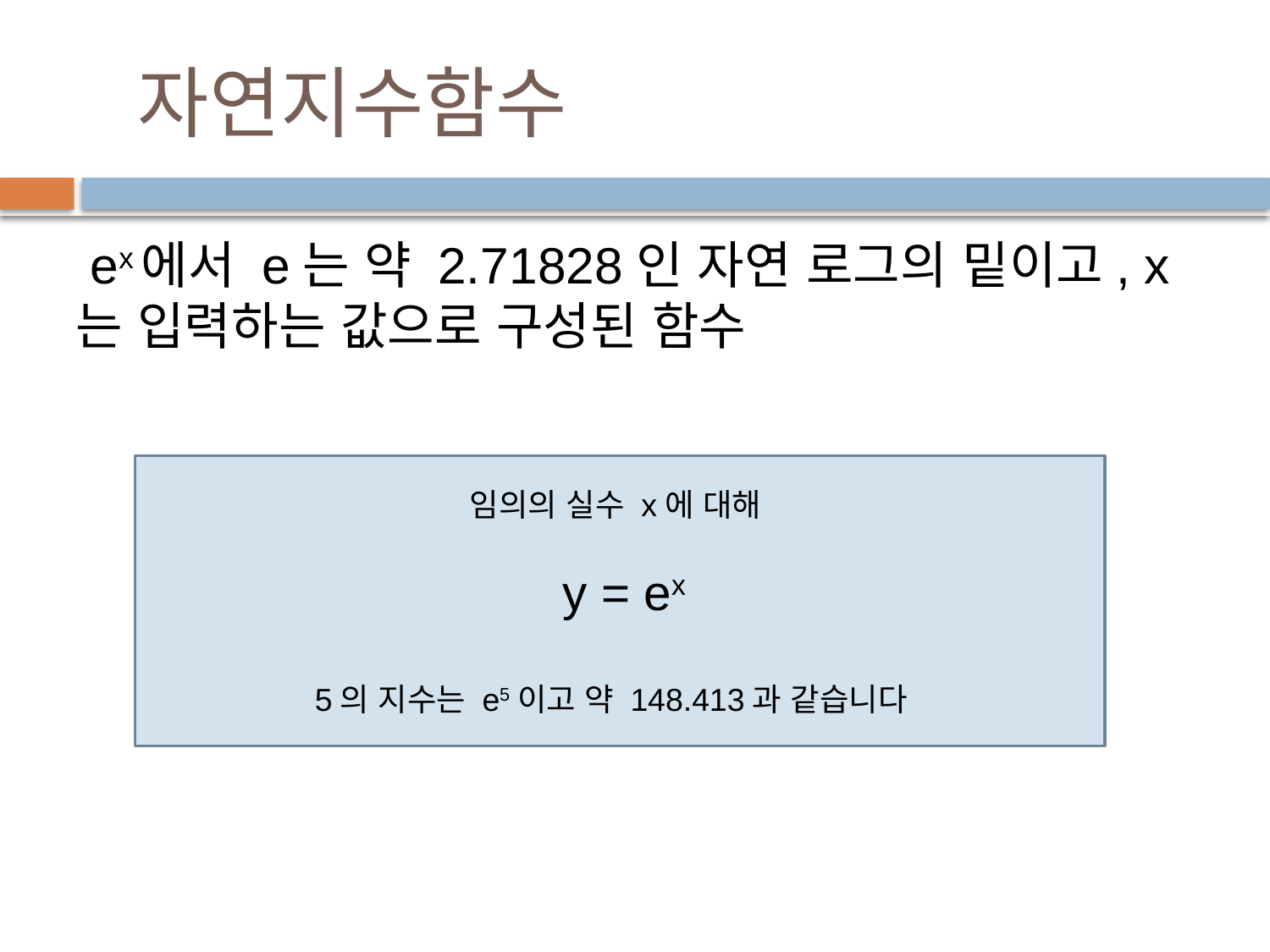

# 자연지수함수
 ex에서 e는 약 2.71828인 자연 로그의 밑이고, x는 입력하는 값으로 구성된 함수
임의의 실수 x에 대해

 y = ex

5의 지수는 e5이고 약 148.413과 같습니다